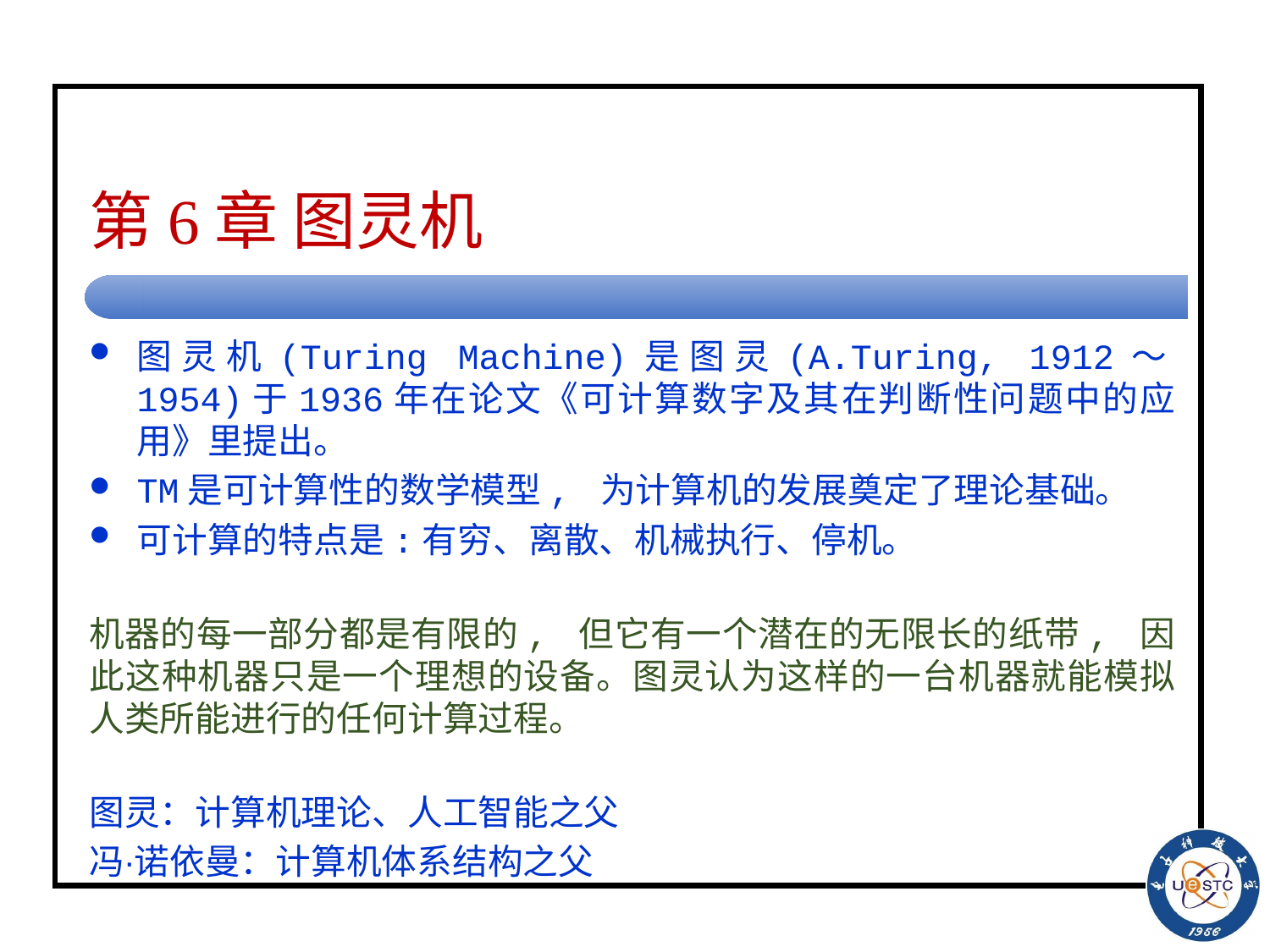

# 第6章 图灵机
图灵机(Turing Machine)是图灵(A.Turing, 1912～1954)于1936年在论文《可计算数字及其在判断性问题中的应用》里提出。
TM是可计算性的数学模型, 为计算机的发展奠定了理论基础。
可计算的特点是:有穷、离散、机械执行、停机。

机器的每一部分都是有限的, 但它有一个潜在的无限长的纸带, 因此这种机器只是一个理想的设备。图灵认为这样的一台机器就能模拟人类所能进行的任何计算过程。

图灵：计算机理论、人工智能之父
冯∙诺依曼：计算机体系结构之父